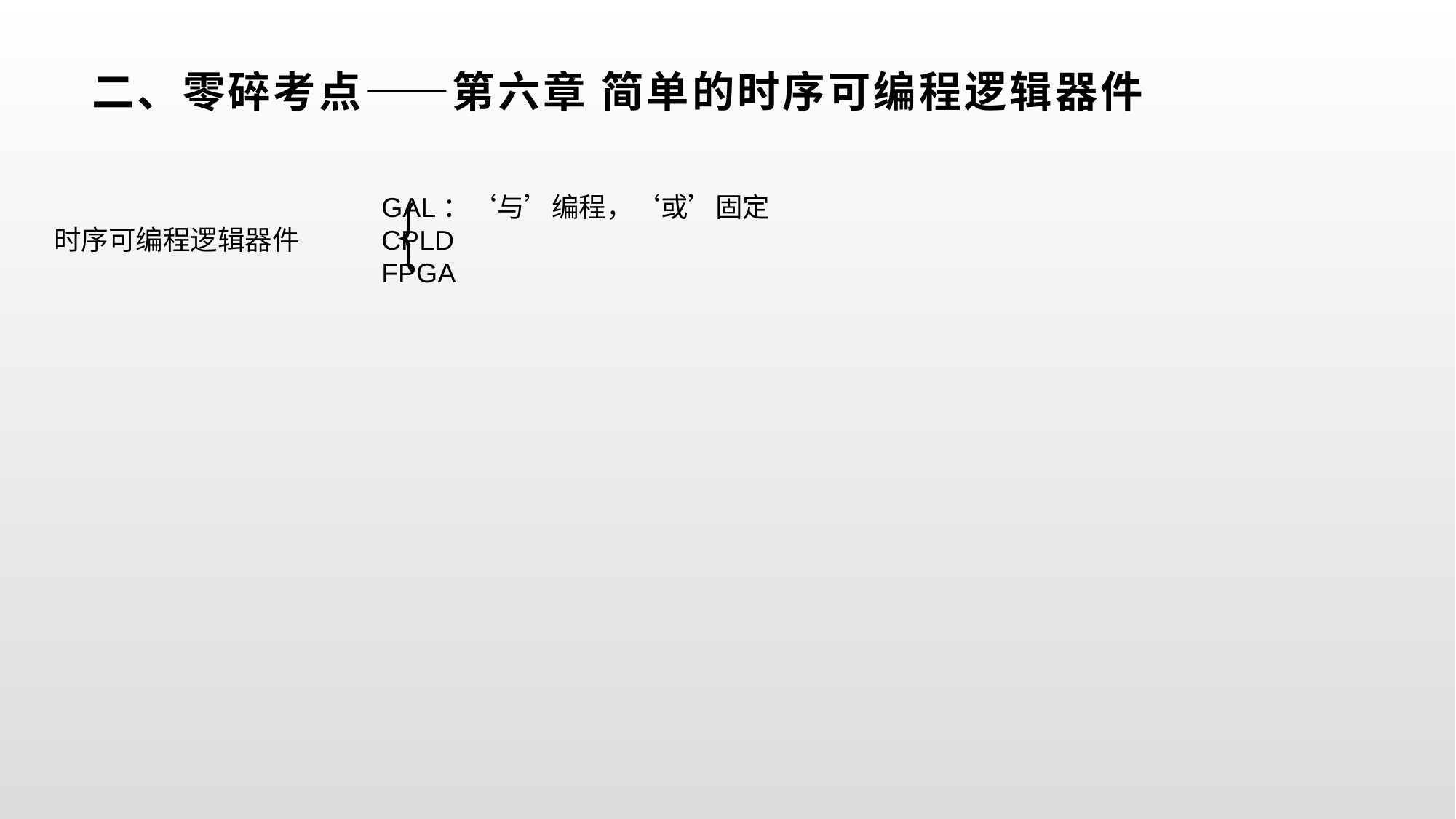

# 二、零碎考点——第六章 简单的时序可编程逻辑器件

			GAL：‘与’编程，‘或’固定
时序可编程逻辑器件	CPLD
			FPGA